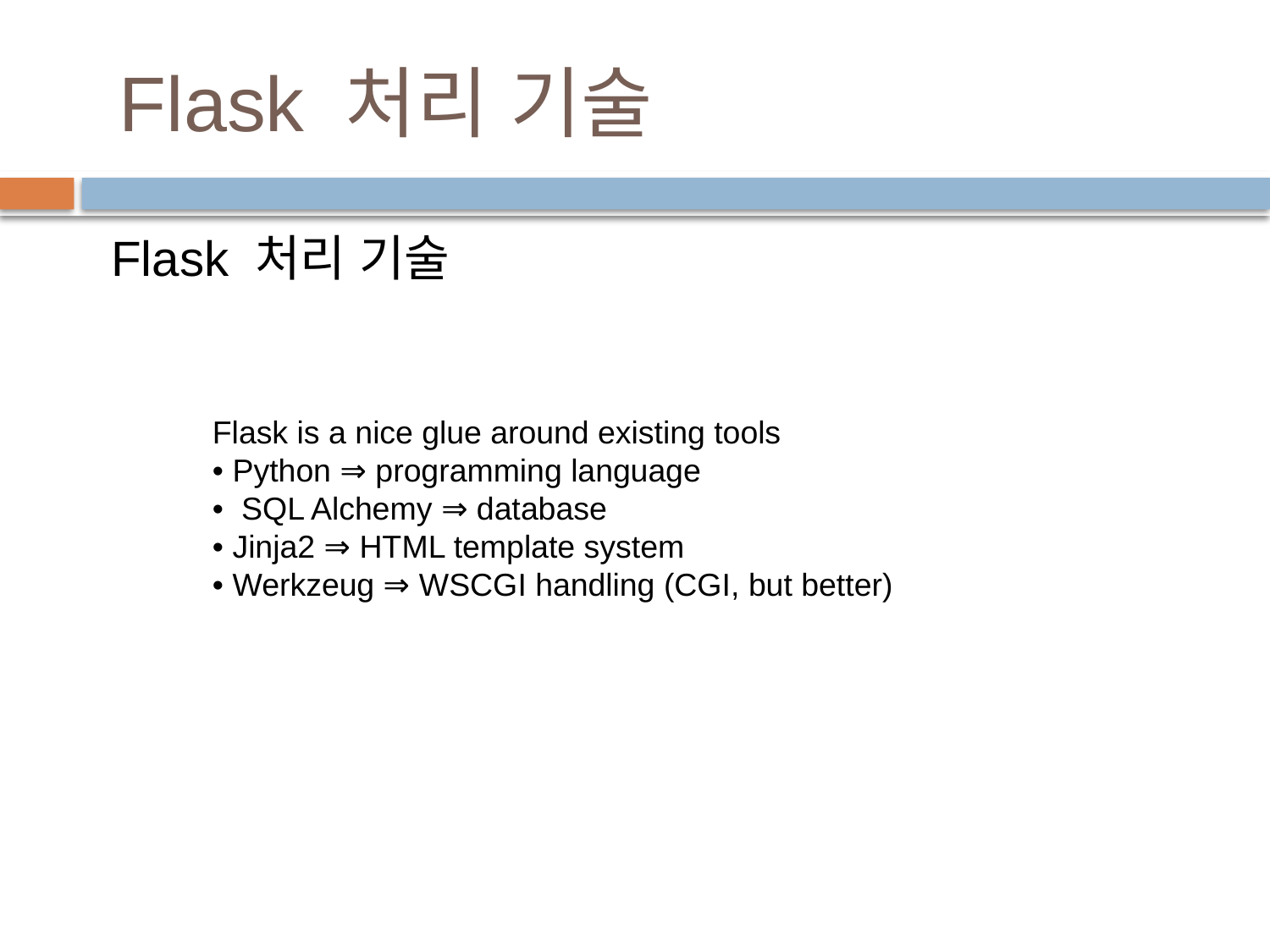

# Flask 처리 기술
 Flask 처리 기술
Flask is a nice glue around existing tools
• Python ⇒ programming language
•  SQL Alchemy ⇒ database
• Jinja2 ⇒ HTML template system
• Werkzeug ⇒ WSCGI handling (CGI, but better)